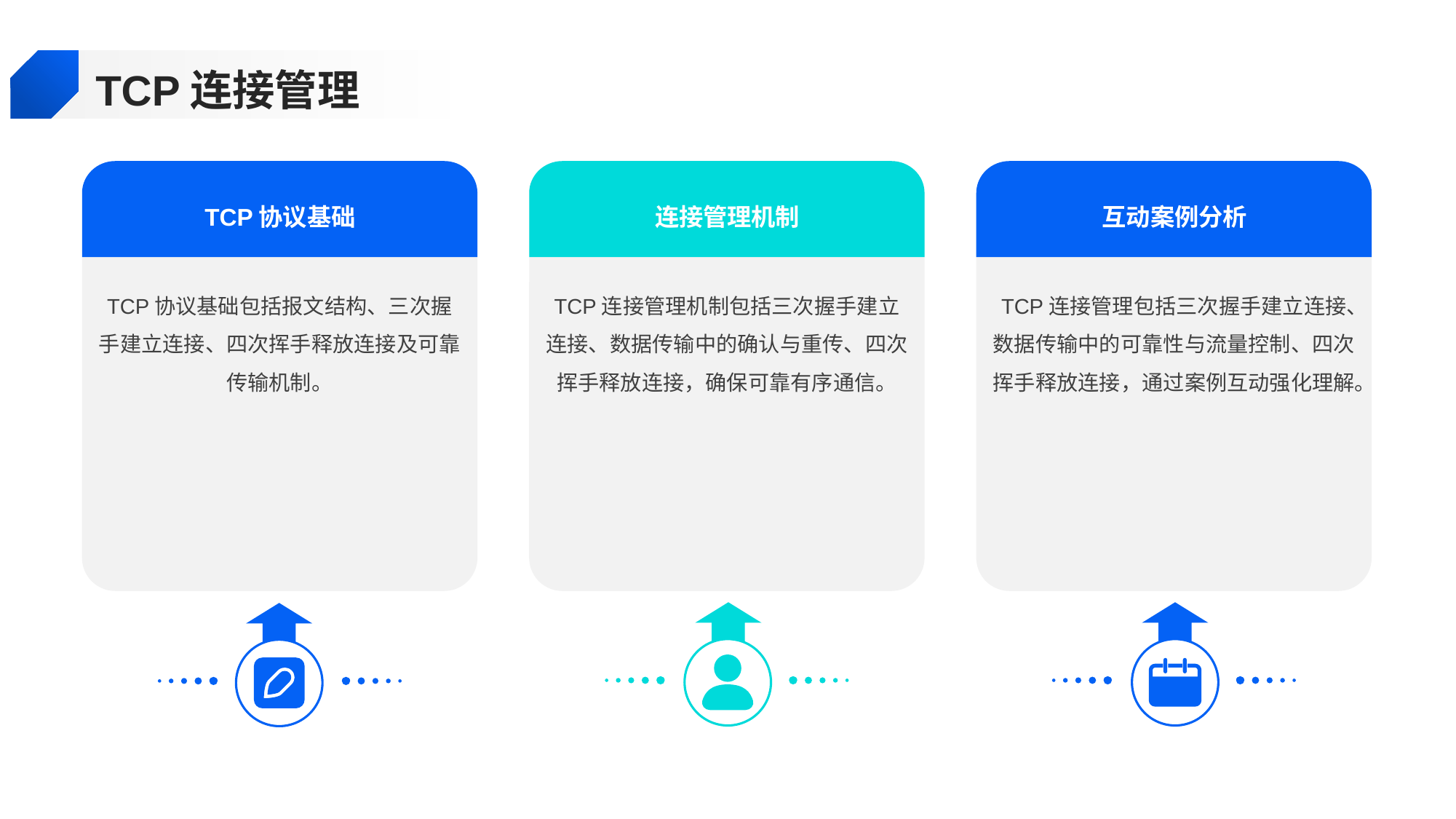

TCP连接管理

TCP协议基础
连接管理机制
互动案例分析
TCP协议基础包括报文结构、三次握手建立连接、四次挥手释放连接及可靠传输机制。
TCP连接管理机制包括三次握手建立连接、数据传输中的确认与重传、四次挥手释放连接，确保可靠有序通信。
TCP连接管理包括三次握手建立连接、数据传输中的可靠性与流量控制、四次挥手释放连接，通过案例互动强化理解。